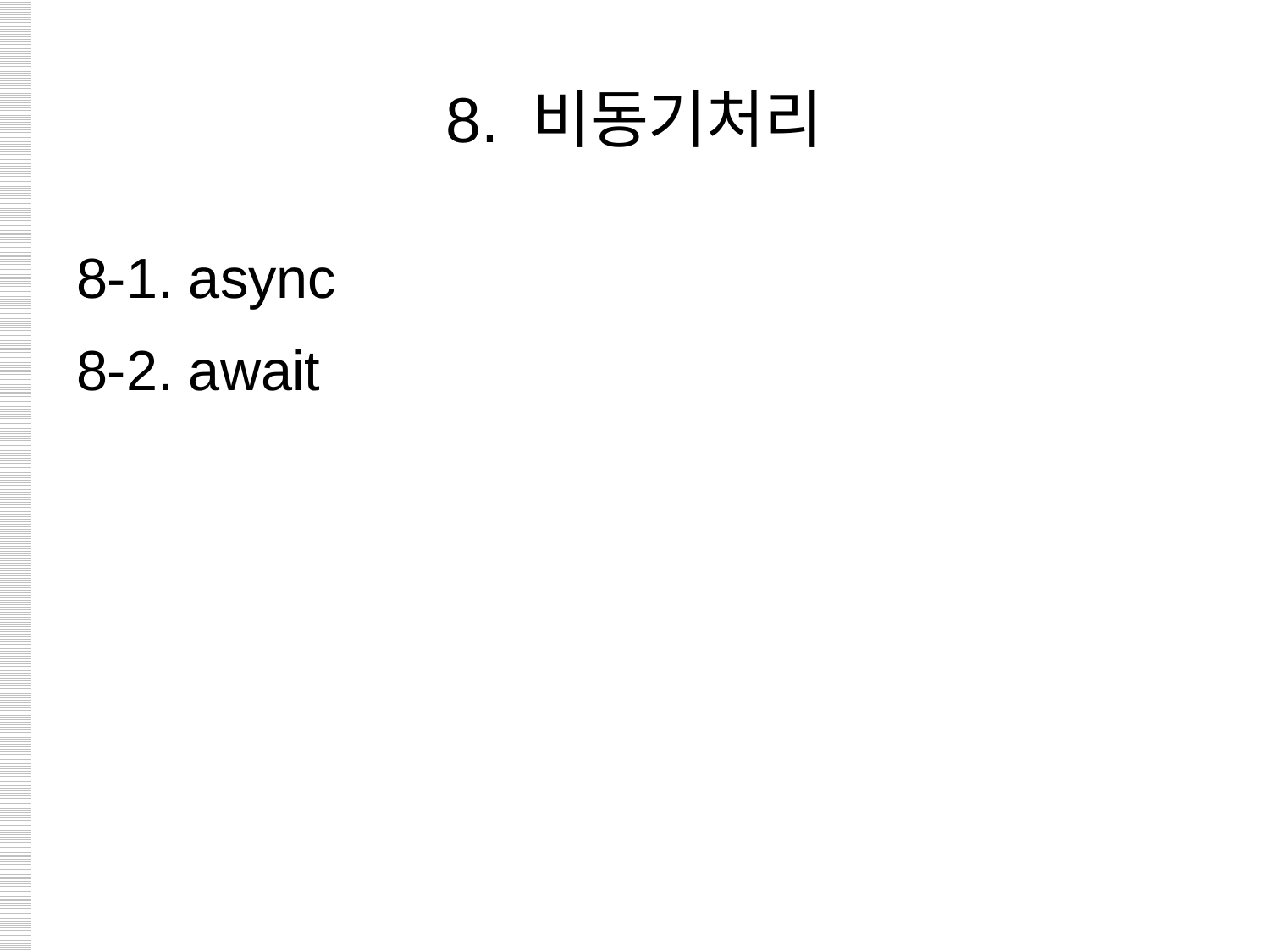

# 8. 비동기처리
8-1. async
8-2. await